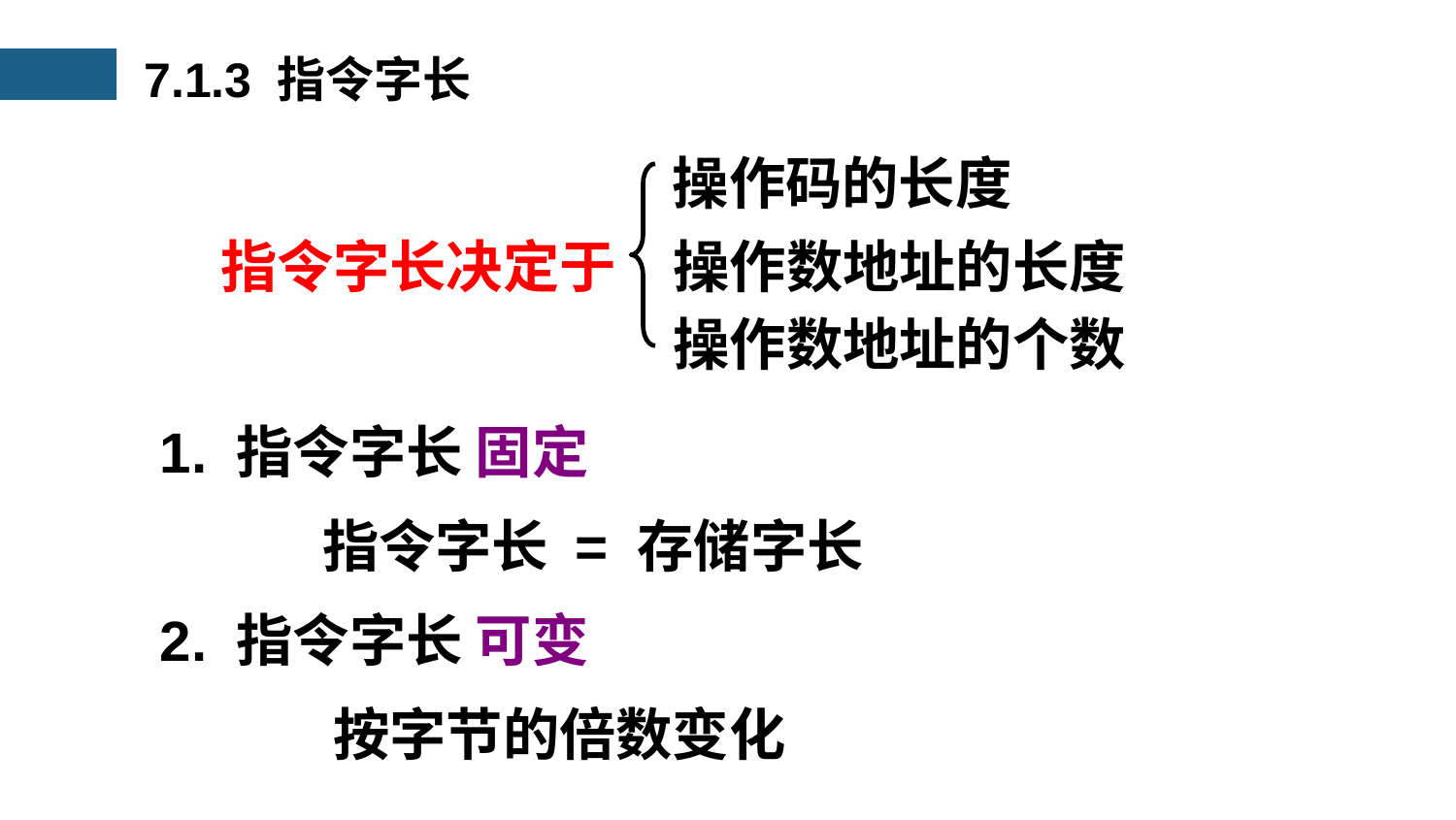

7.1.3 指令字长
操作码的长度

指令字长决定于
操作数地址的长度
操作数地址的个数
1. 指令字长 固定
指令字长 = 存储字长
2. 指令字长 可变
按字节的倍数变化